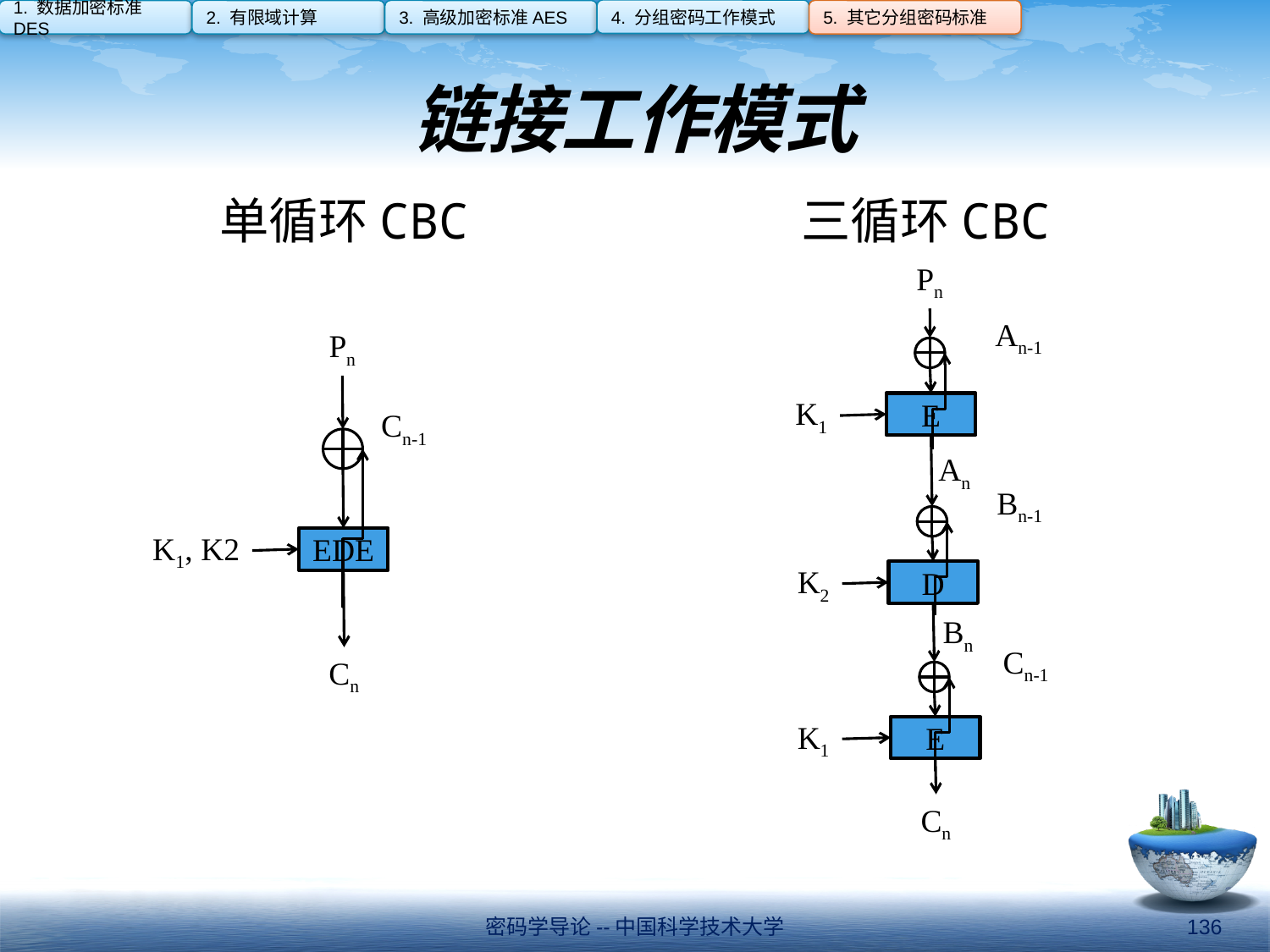

4. 分组密码工作模式
1. 数据加密标准DES
2. 有限域计算
3. 高级加密标准AES
5. 其它分组密码标准
# 链接工作模式
单循环CBC
三循环CBC
Pn
An-1

K1
E
An
Bn-1

K2
D
Bn
Cn-1

K1
E
Cn
Pn
Cn-1

K1, K2
EDE
Cn
密码学导论--中国科学技术大学
136